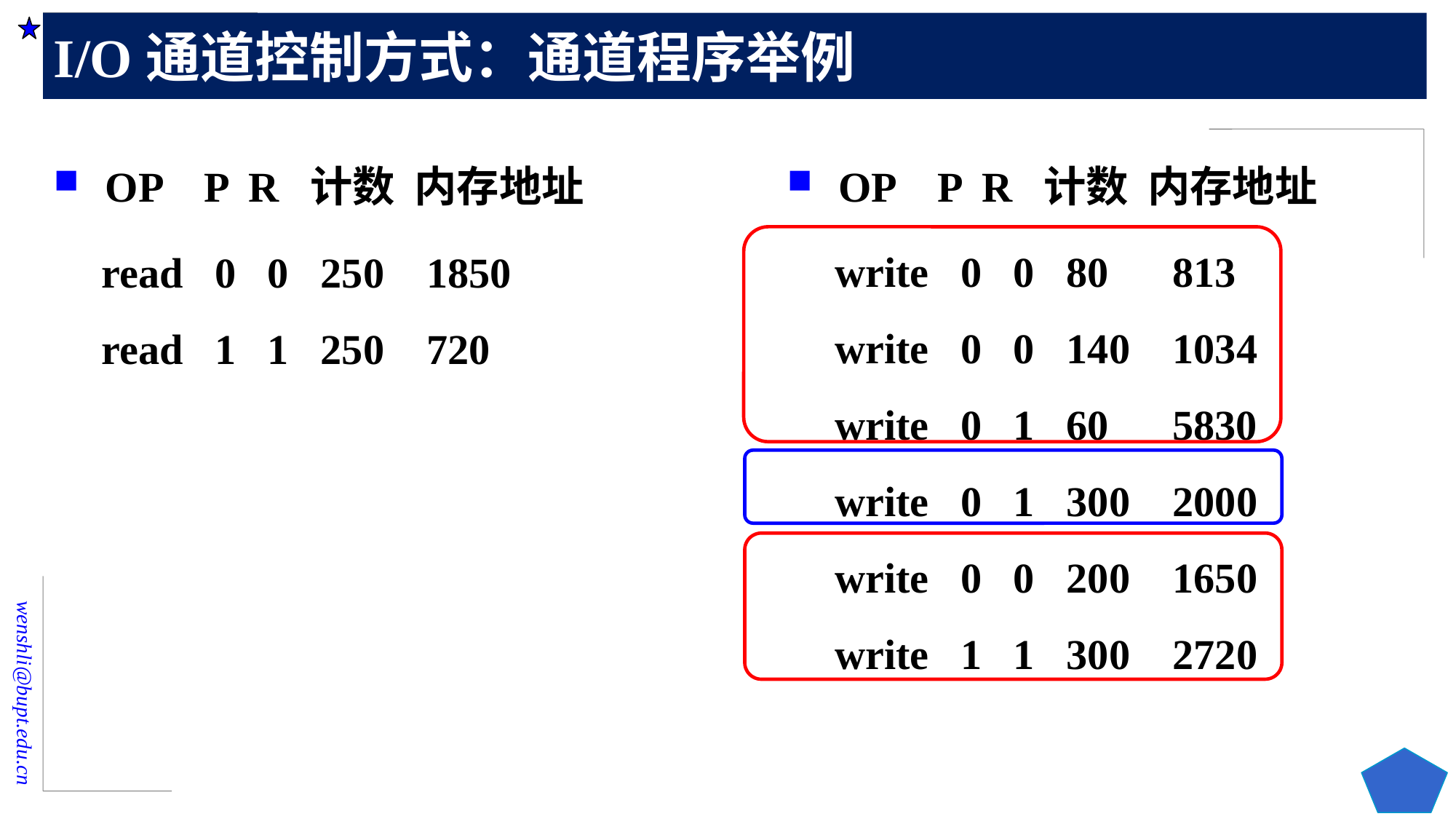

# I/O通道控制方式：通道程序举例
 OP    P  R  计数  内存地址
write   0   0   80      813
write   0   0   140    1034
write   0   1   60      5830
write   0   1   300    2000
write   0   0   200    1650
write   1   1   300    2720

 OP    P  R  计数  内存地址
read   0   0   250    1850
read   1   1   250    720

107